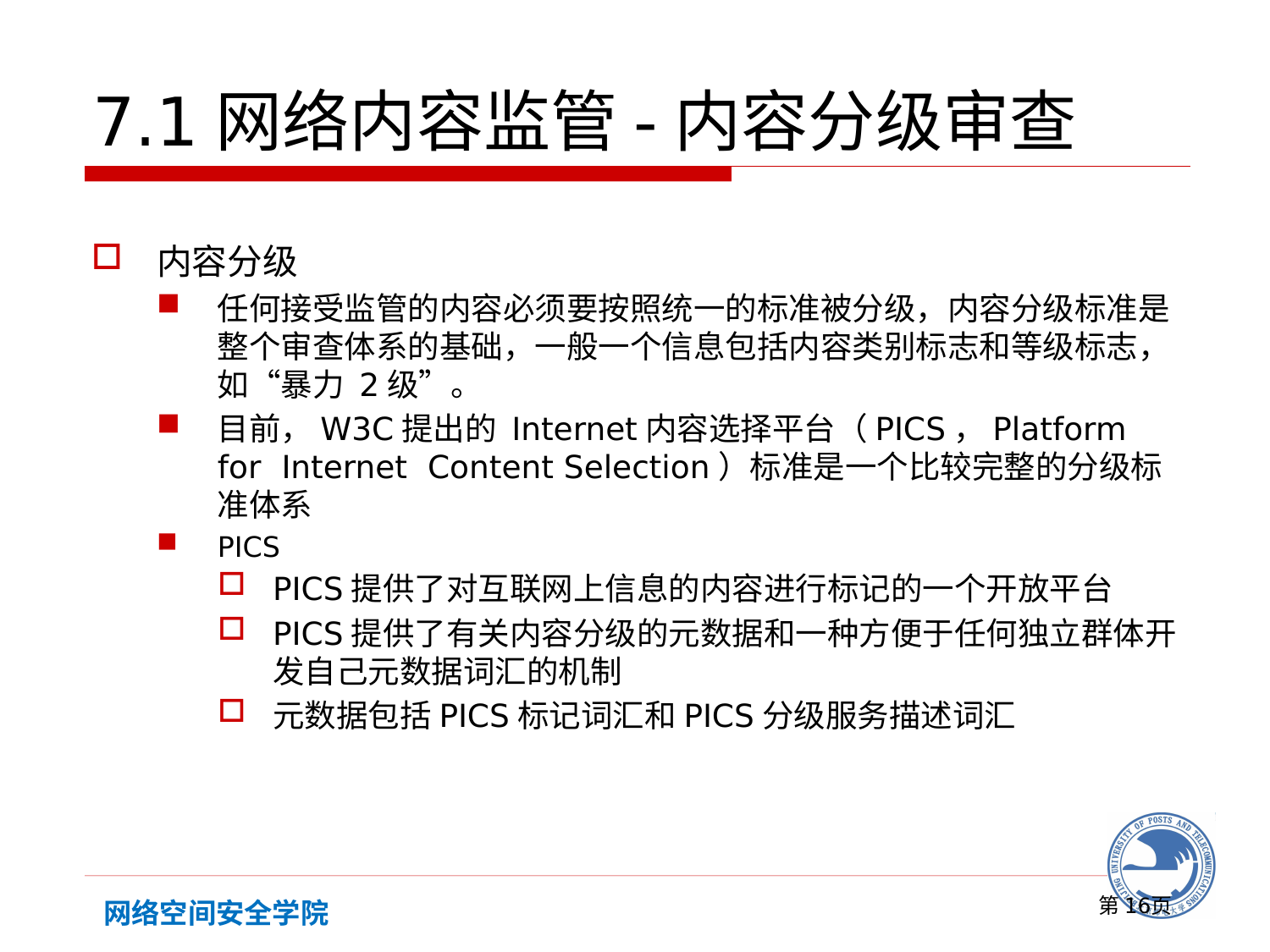

# 7.1网络内容监管-内容分级审查
内容分级
任何接受监管的内容必须要按照统一的标准被分级，内容分级标准是整个审查体系的基础，一般一个信息包括内容类别标志和等级标志，如“暴力 2级”。
目前，W3C提出的 Internet内容选择平台（PICS，Platform for  Internet  Content Selection）标准是一个比较完整的分级标准体系
PICS
PICS提供了对互联网上信息的内容进行标记的一个开放平台
PICS提供了有关内容分级的元数据和一种方便于任何独立群体开发自己元数据词汇的机制
元数据包括PICS标记词汇和PICS分级服务描述词汇
第16页